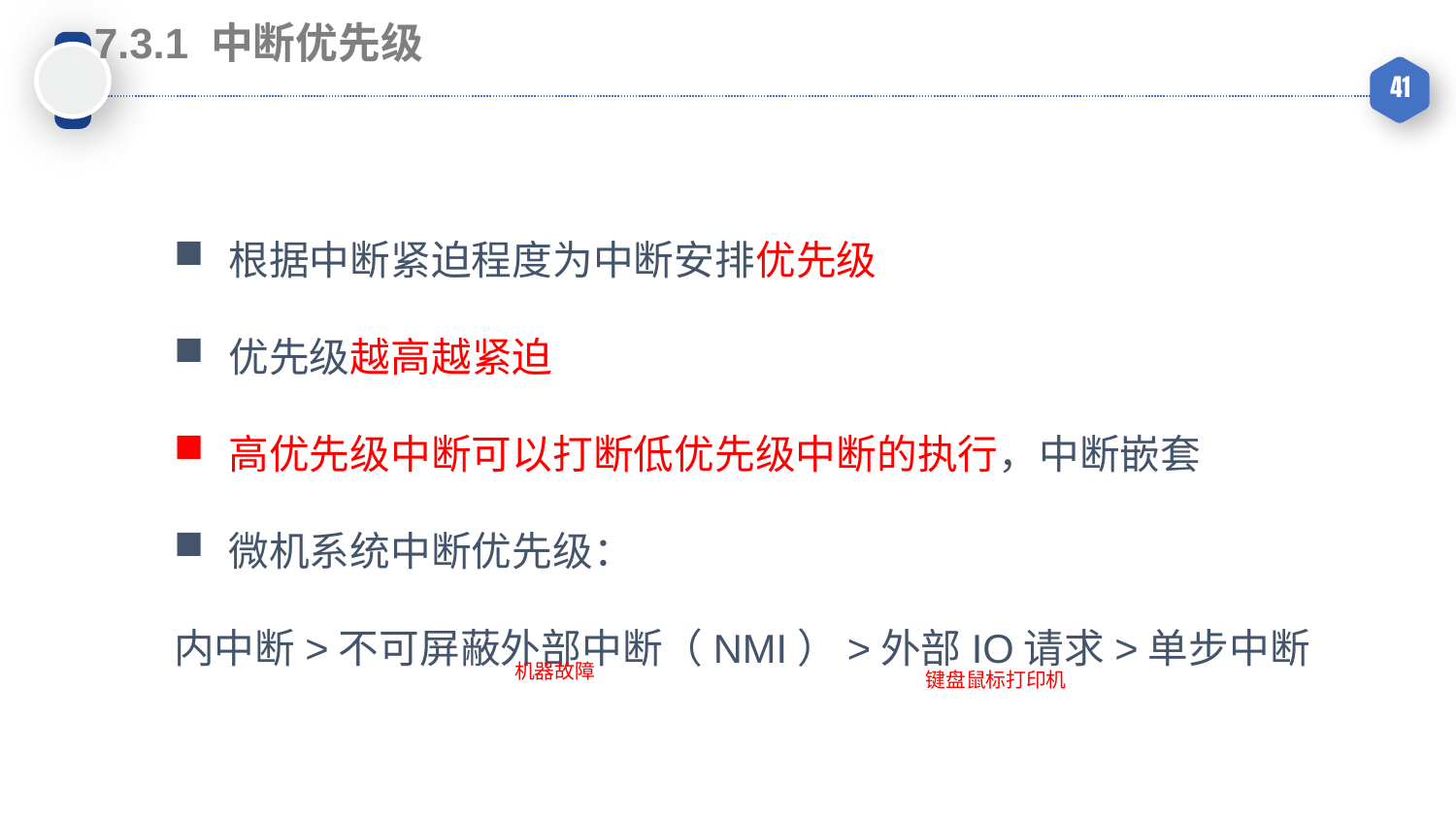

7.3.1 中断优先级
根据中断紧迫程度为中断安排优先级
优先级越高越紧迫
高优先级中断可以打断低优先级中断的执行，中断嵌套
微机系统中断优先级：
内中断>不可屏蔽外部中断（NMI）>外部IO请求>单步中断
机器故障
键盘鼠标打印机